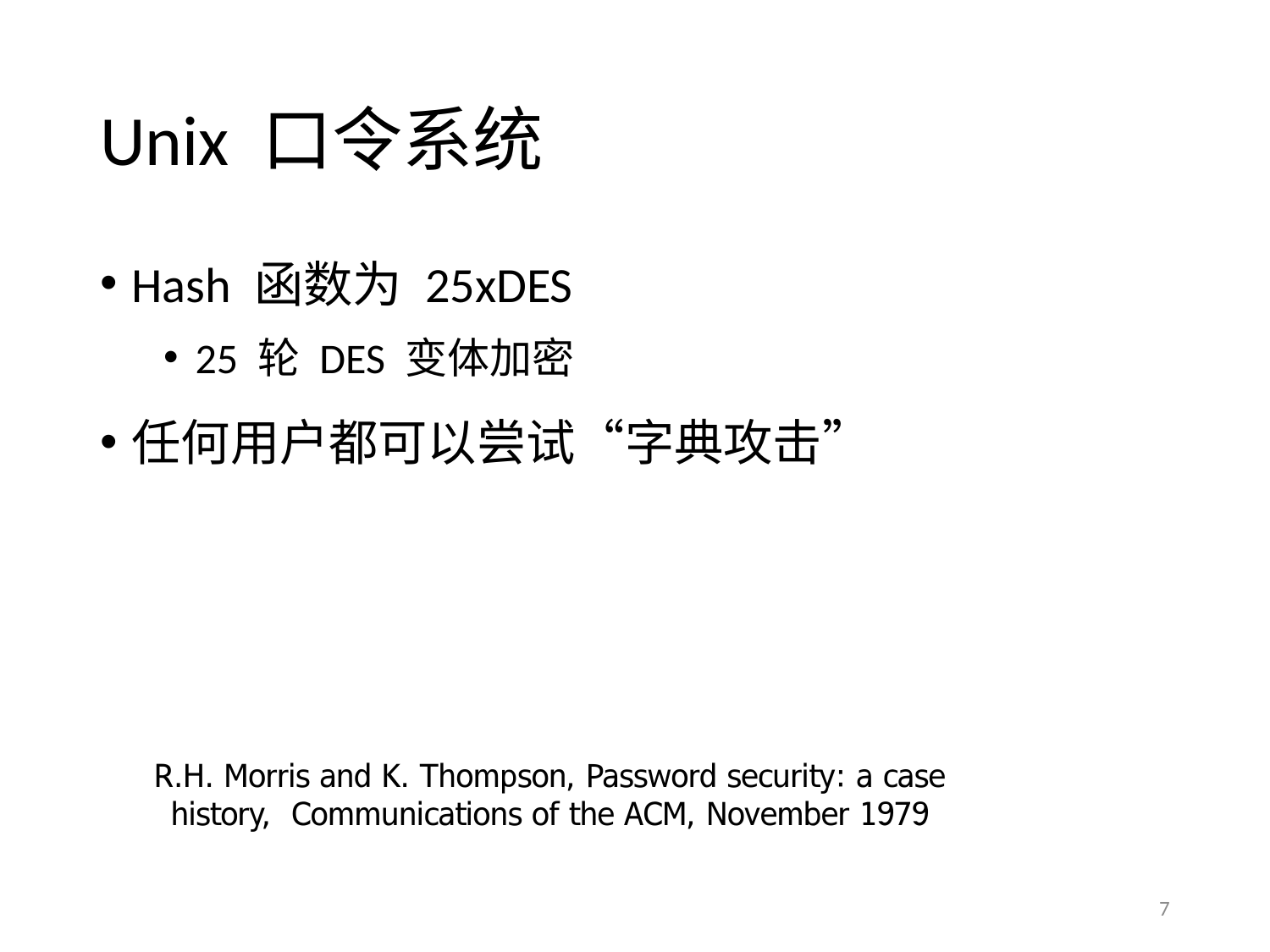

# Unix 口令系统
Hash 函数为 25xDES
25 轮 DES 变体加密
任何用户都可以尝试“字典攻击”
R.H. Morris and K. Thompson, Password security: a case history,  Communications of the ACM, November 1979
7